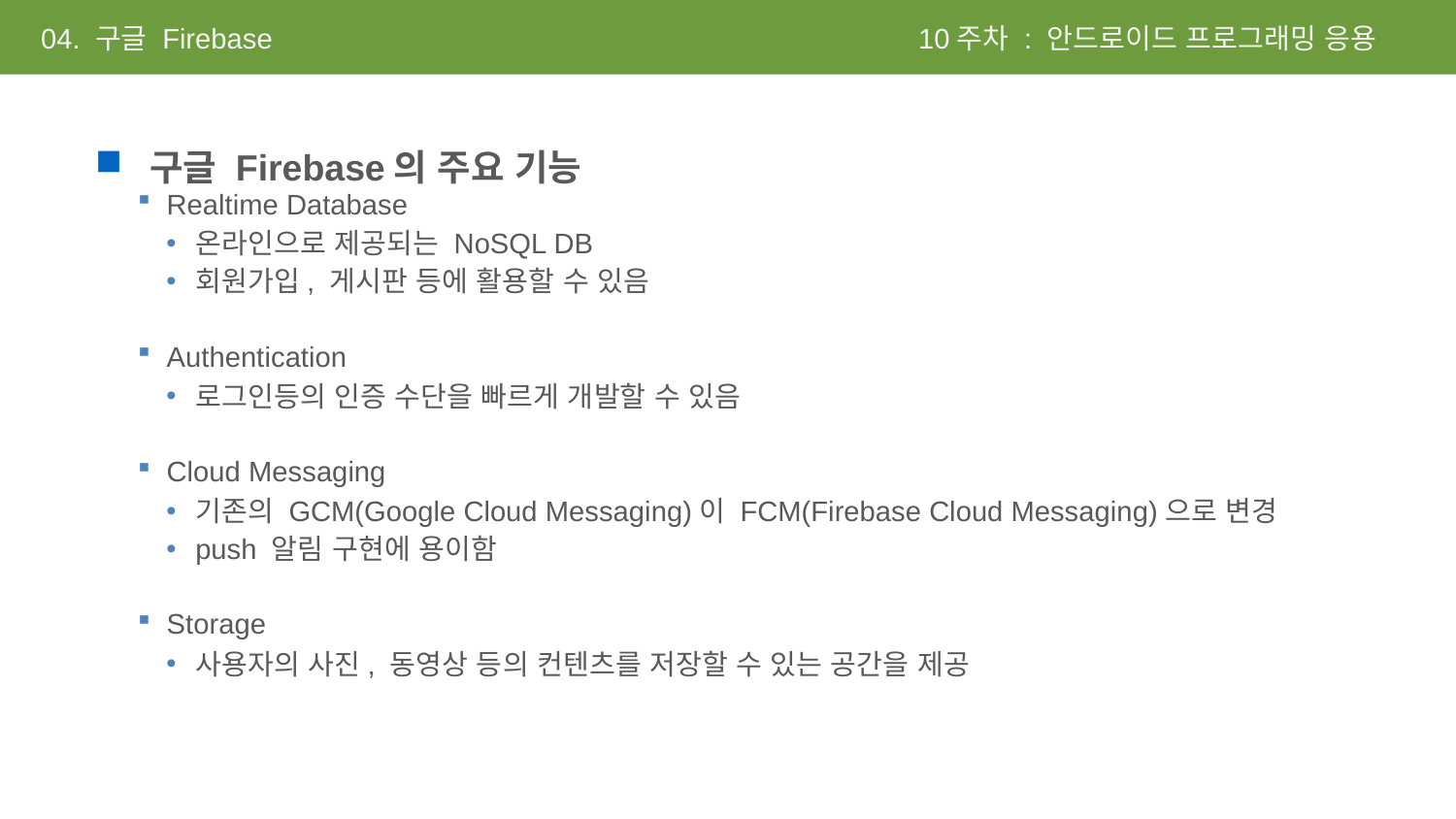

10주차 : 안드로이드 프로그래밍 응용
04. 구글 Firebase
구글 Firebase의 주요 기능
Realtime Database
온라인으로 제공되는 NoSQL DB
회원가입, 게시판 등에 활용할 수 있음

Authentication
로그인등의 인증 수단을 빠르게 개발할 수 있음

Cloud Messaging
기존의 GCM(Google Cloud Messaging)이 FCM(Firebase Cloud Messaging)으로 변경
push 알림 구현에 용이함

Storage
사용자의 사진, 동영상 등의 컨텐츠를 저장할 수 있는 공간을 제공